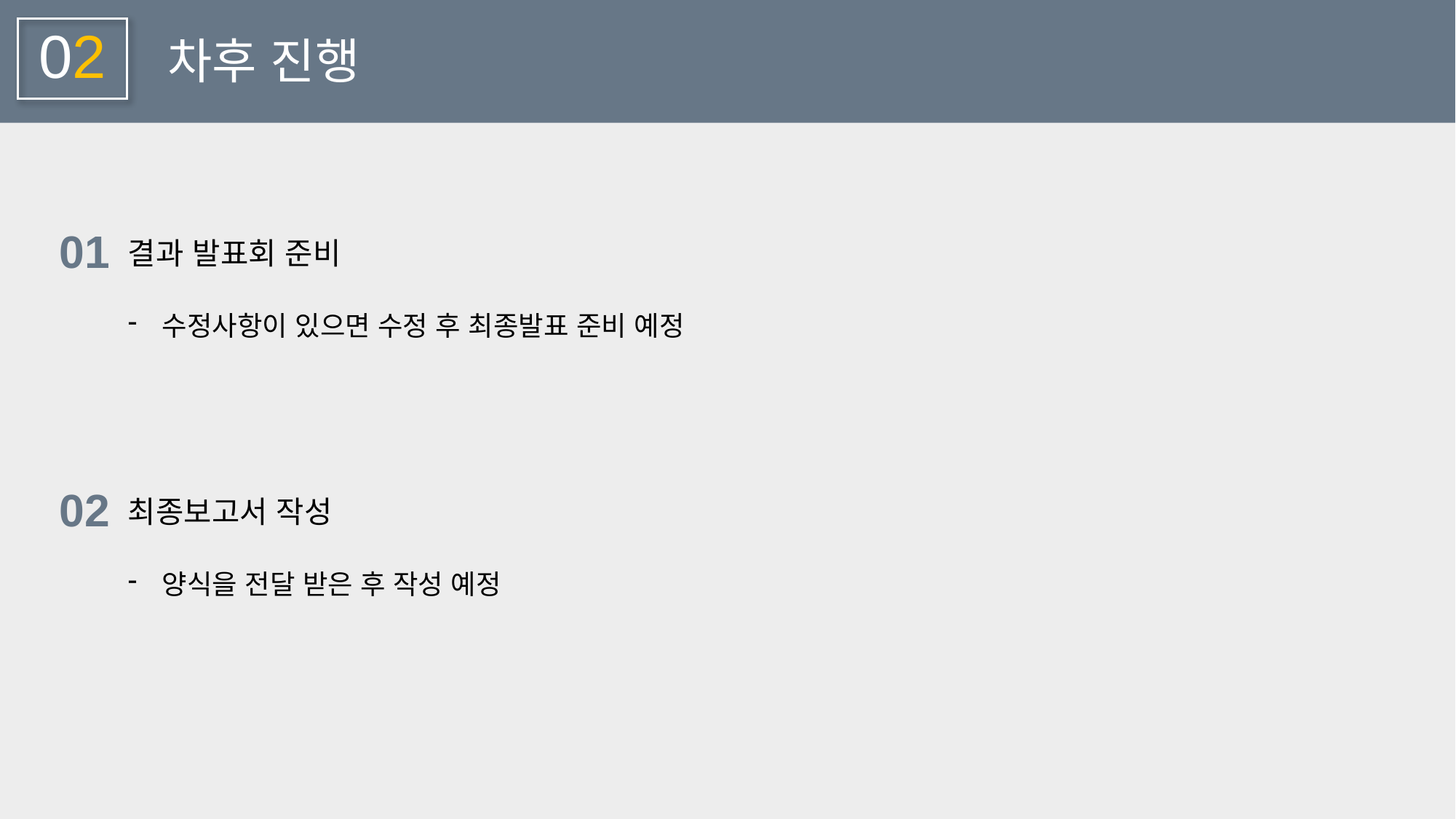

02

차후 진행
01
결과 발표회 준비
수정사항이 있으면 수정 후 최종발표 준비 예정
02
최종보고서 작성
양식을 전달 받은 후 작성 예정